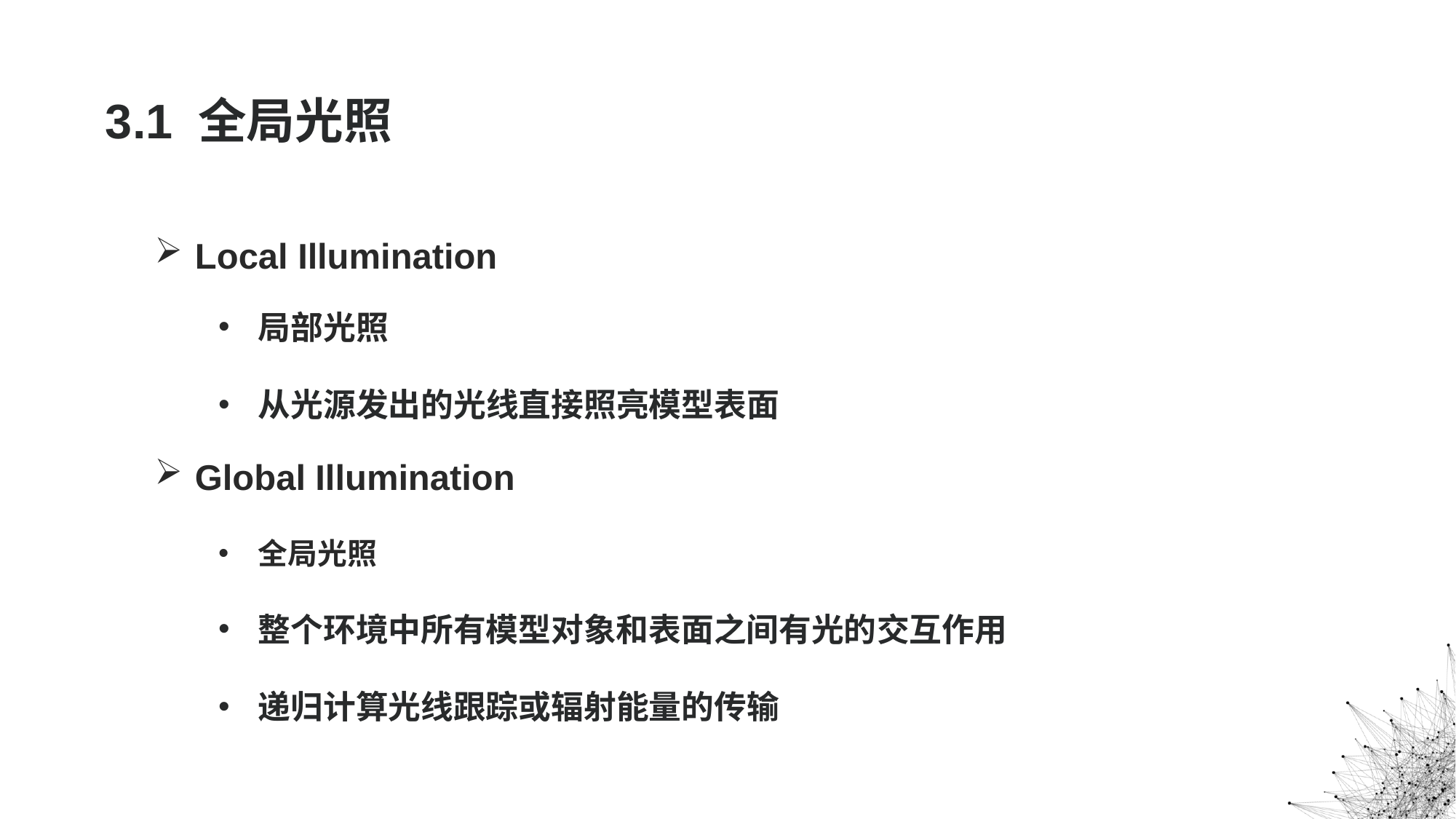

# 3.1 全局光照
Local Illumination
局部光照
从光源发出的光线直接照亮模型表面
Global Illumination
全局光照
整个环境中所有模型对象和表面之间有光的交互作用
递归计算光线跟踪或辐射能量的传输